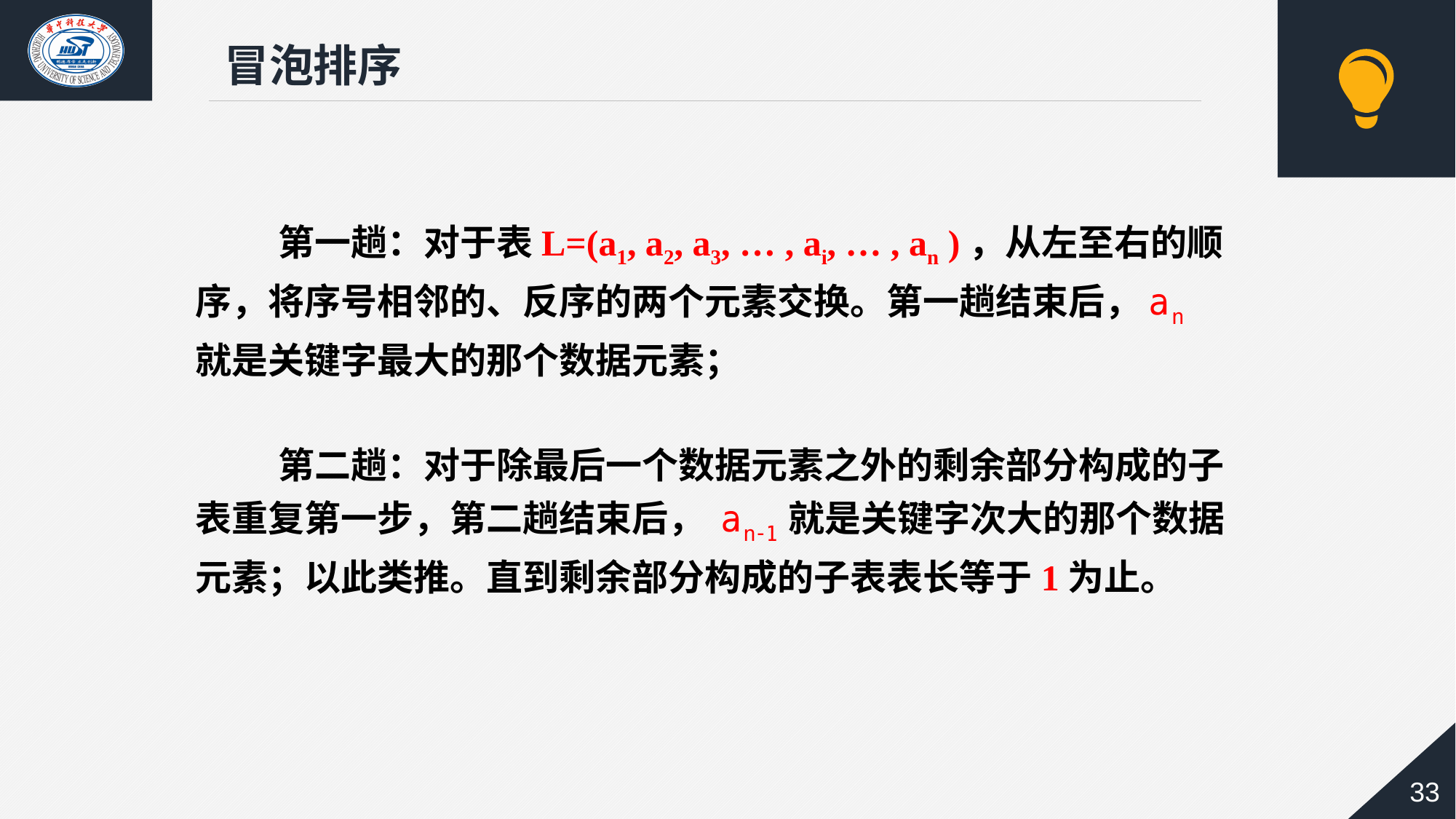

冒泡排序

         第一趟：对于表L=(a1, a2, a3, … , ai, … , an )，从左至右的顺序，将序号相邻的、反序的两个元素交换。第一趟结束后，an就是关键字最大的那个数据元素；

         第二趟：对于除最后一个数据元素之外的剩余部分构成的子表重复第一步，第二趟结束后， an-1就是关键字次大的那个数据元素；以此类推。直到剩余部分构成的子表表长等于1为止。